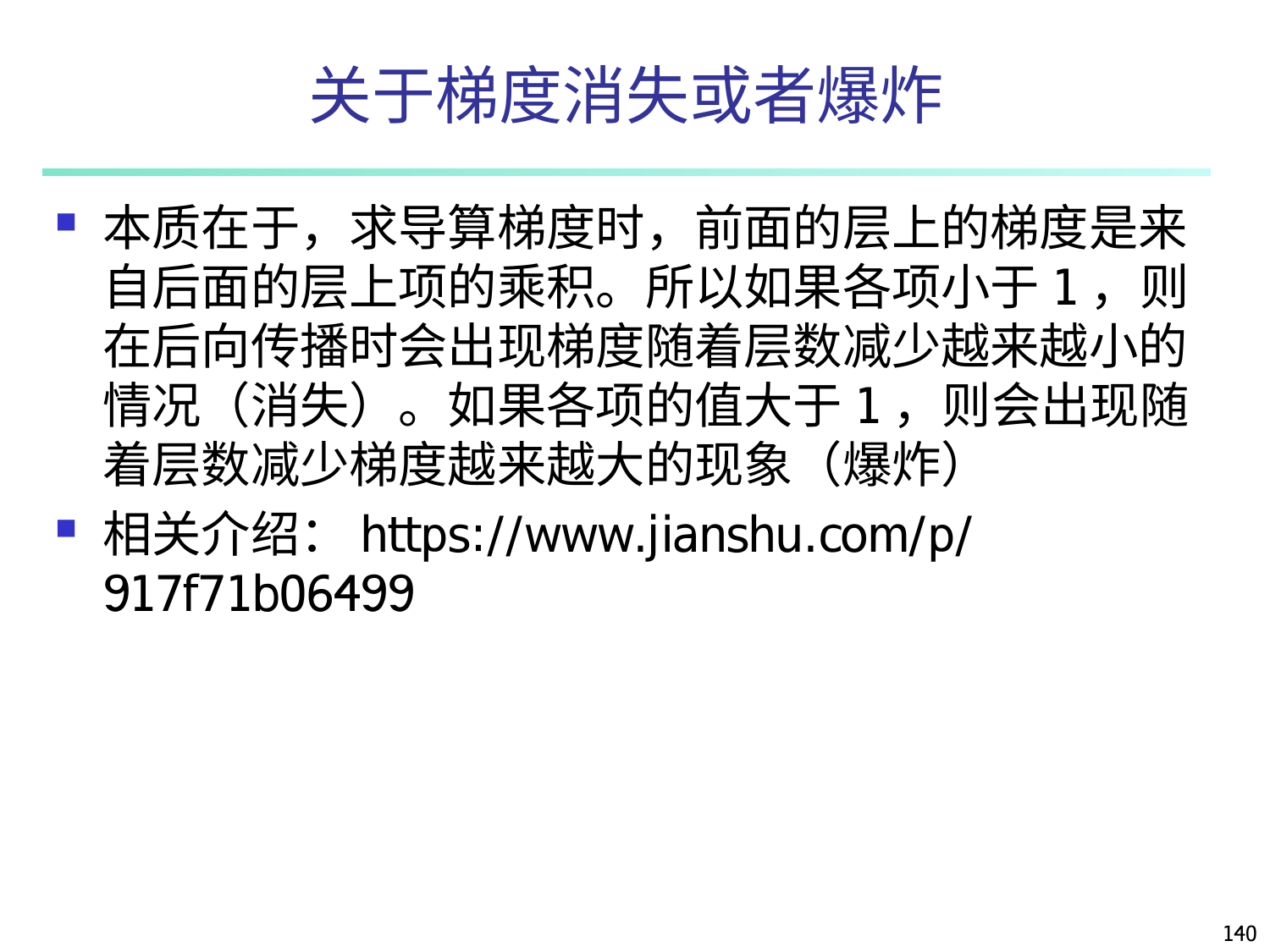

# 关于梯度消失或者爆炸
本质在于，求导算梯度时，前面的层上的梯度是来自后面的层上项的乘积。所以如果各项小于1，则在后向传播时会出现梯度随着层数减少越来越小的情况（消失）。如果各项的值大于1，则会出现随着层数减少梯度越来越大的现象（爆炸）
相关介绍：https://www.jianshu.com/p/917f71b06499
140